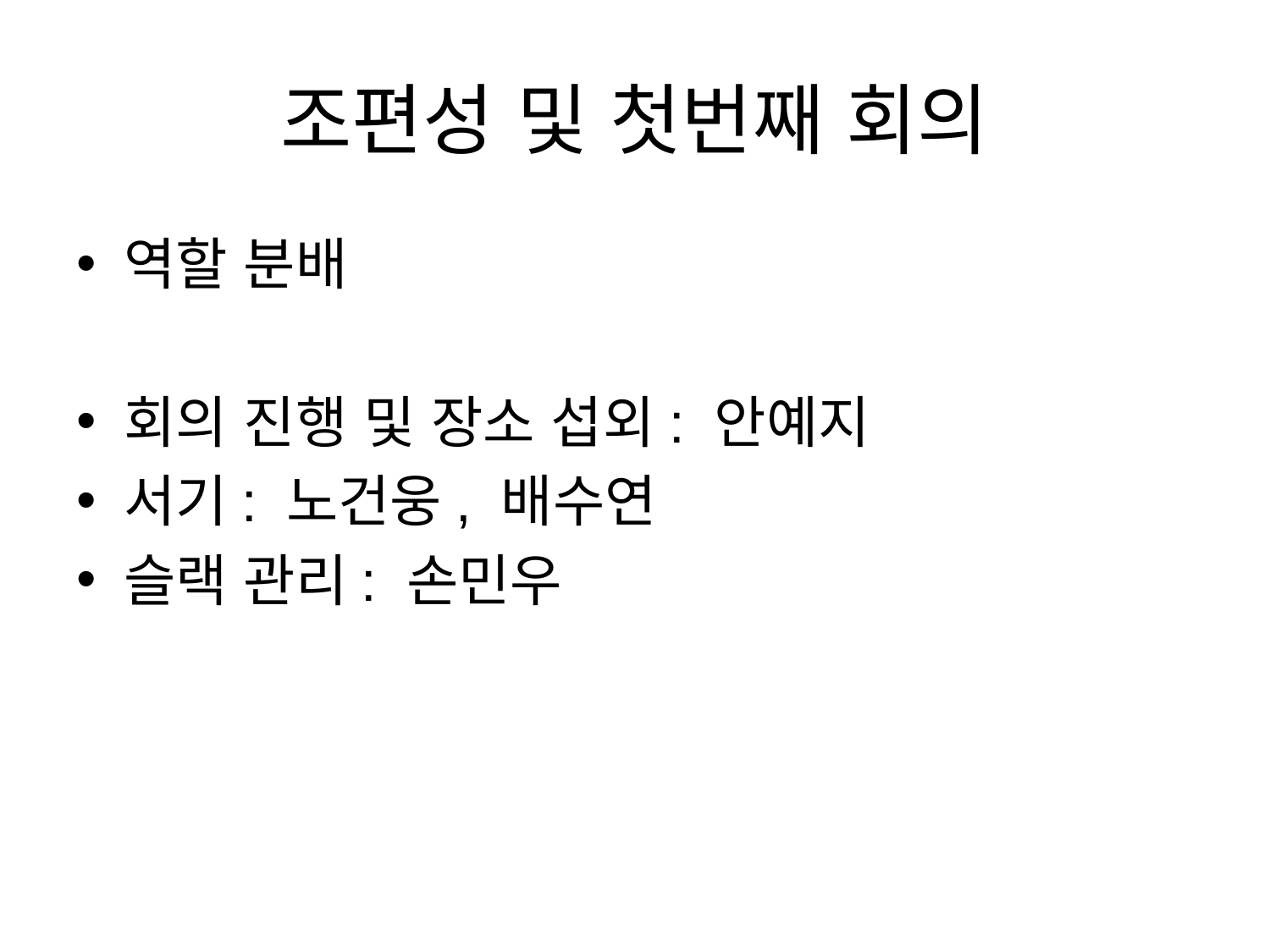

# 조편성 및 첫번째 회의
역할 분배

회의 진행 및 장소 섭외: 안예지
서기: 노건웅, 배수연
슬랙 관리: 손민우